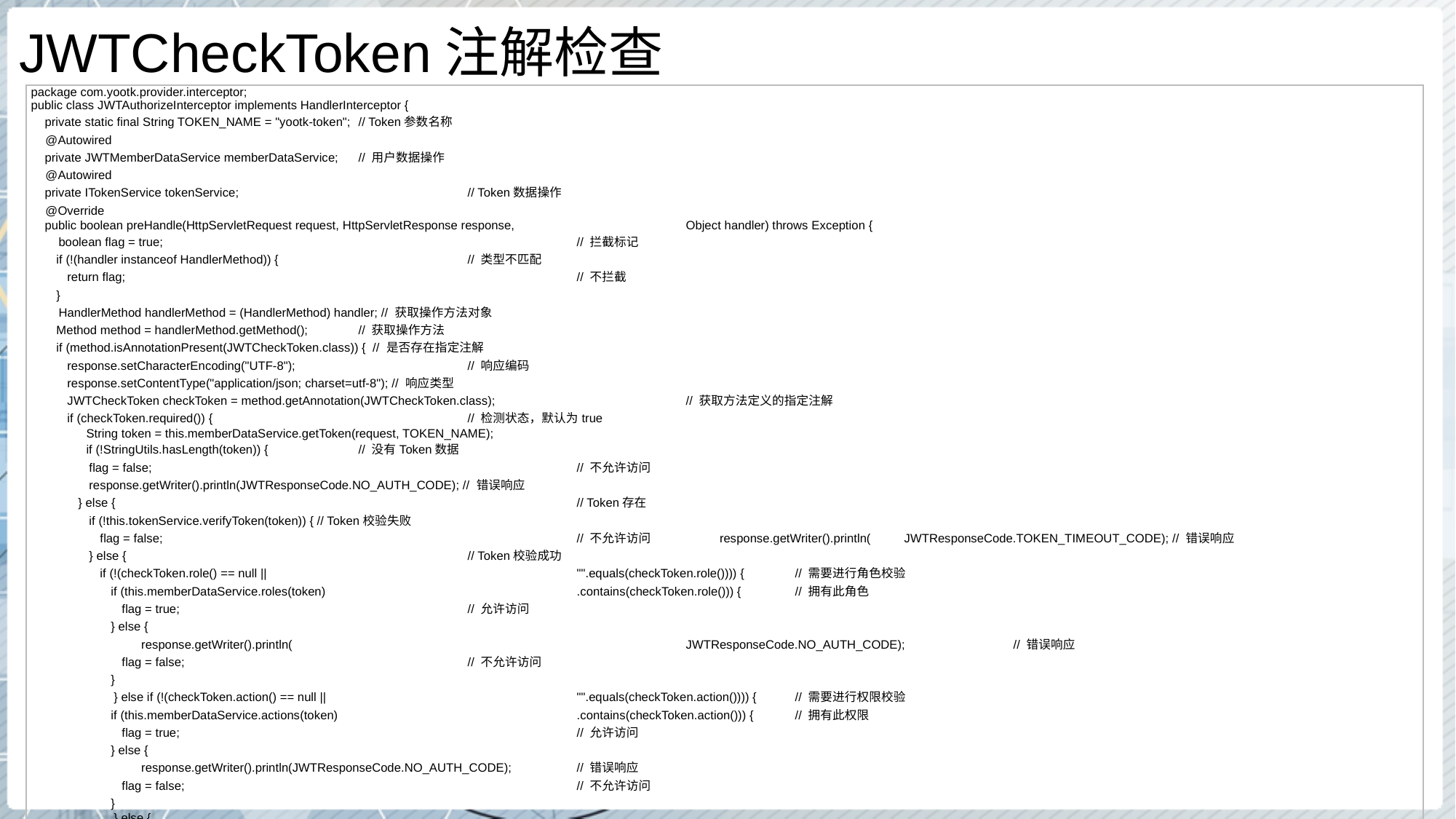

# JWTCheckToken注解检查
| package com.yootk.provider.interceptor; public class JWTAuthorizeInterceptor implements HandlerInterceptor { private static final String TOKEN\_NAME = "yootk-token"; // Token参数名称 @Autowired private JWTMemberDataService memberDataService; // 用户数据操作 @Autowired private ITokenService tokenService; // Token数据操作 @Override public boolean preHandle(HttpServletRequest request, HttpServletResponse response, Object handler) throws Exception { boolean flag = true; // 拦截标记 if (!(handler instanceof HandlerMethod)) { // 类型不匹配 return flag; // 不拦截 } HandlerMethod handlerMethod = (HandlerMethod) handler; // 获取操作方法对象 Method method = handlerMethod.getMethod(); // 获取操作方法 if (method.isAnnotationPresent(JWTCheckToken.class)) { // 是否存在指定注解 response.setCharacterEncoding("UTF-8"); // 响应编码 response.setContentType("application/json; charset=utf-8"); // 响应类型 JWTCheckToken checkToken = method.getAnnotation(JWTCheckToken.class); // 获取方法定义的指定注解 if (checkToken.required()) { // 检测状态，默认为true String token = this.memberDataService.getToken(request, TOKEN\_NAME); if (!StringUtils.hasLength(token)) { // 没有Token数据 flag = false; // 不允许访问 response.getWriter().println(JWTResponseCode.NO\_AUTH\_CODE); // 错误响应 } else { // Token存在 if (!this.tokenService.verifyToken(token)) { // Token校验失败 flag = false; // 不允许访问 response.getWriter().println( JWTResponseCode.TOKEN\_TIMEOUT\_CODE); // 错误响应 } else { // Token校验成功 if (!(checkToken.role() == null || "".equals(checkToken.role()))) { // 需要进行角色校验 if (this.memberDataService.roles(token) .contains(checkToken.role())) { // 拥有此角色 flag = true; // 允许访问 } else { response.getWriter().println( JWTResponseCode.NO\_AUTH\_CODE); // 错误响应 flag = false; // 不允许访问 } } else if (!(checkToken.action() == null || "".equals(checkToken.action()))) { // 需要进行权限校验 if (this.memberDataService.actions(token) .contains(checkToken.action())) { // 拥有此权限 flag = true; // 允许访问 } else { response.getWriter().println(JWTResponseCode.NO\_AUTH\_CODE); // 错误响应 flag = false; // 不允许访问 } } else { flag = true; // 允许访问 } } } } } return flag; } } |
| --- |